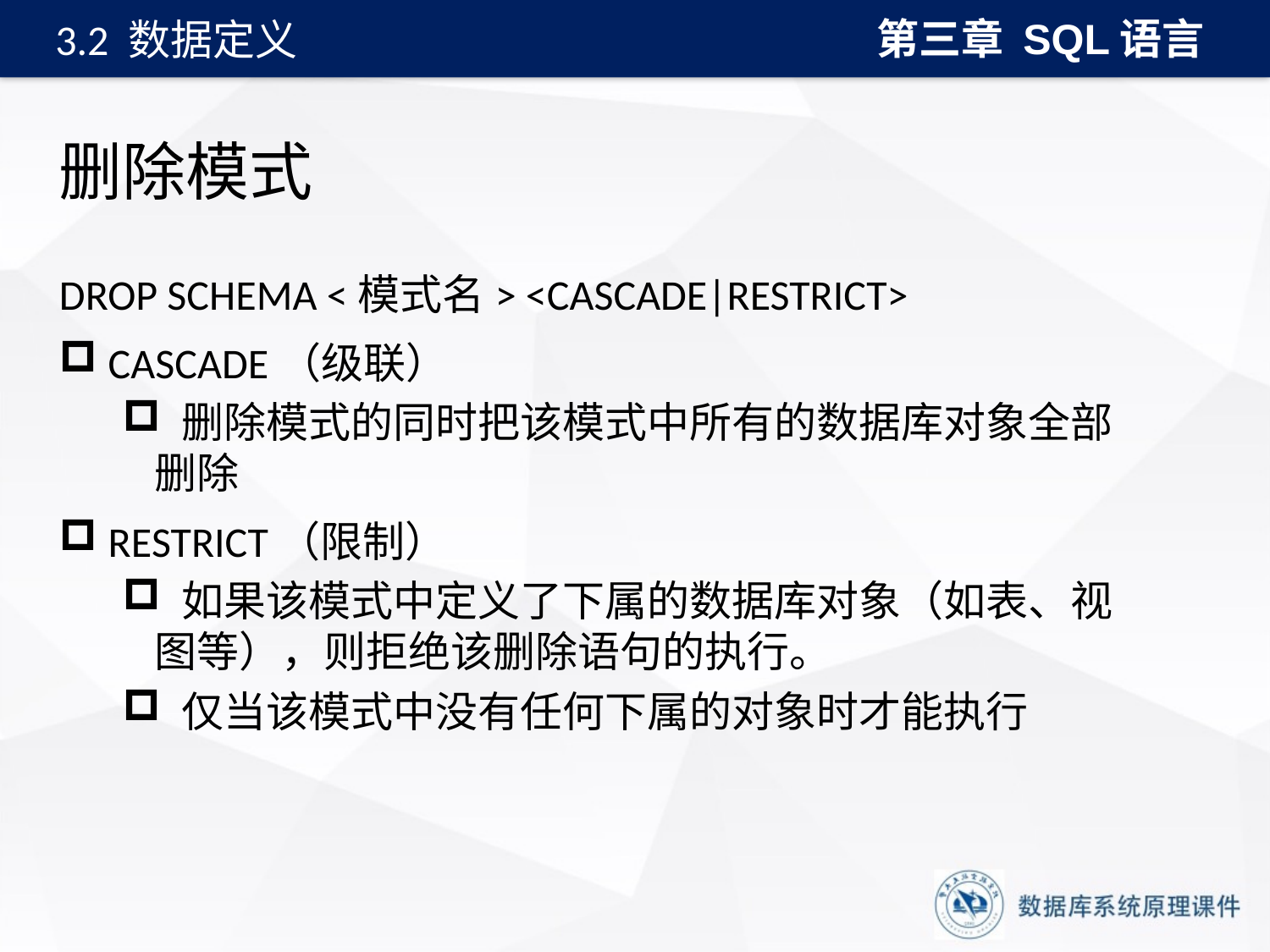

第三章 SQL语言
3.2 数据定义
# 删除模式
DROP SCHEMA <模式名> <CASCADE|RESTRICT>
 CASCADE（级联）
 删除模式的同时把该模式中所有的数据库对象全部删除
 RESTRICT（限制）
 如果该模式中定义了下属的数据库对象（如表、视图等），则拒绝该删除语句的执行。
 仅当该模式中没有任何下属的对象时才能执行